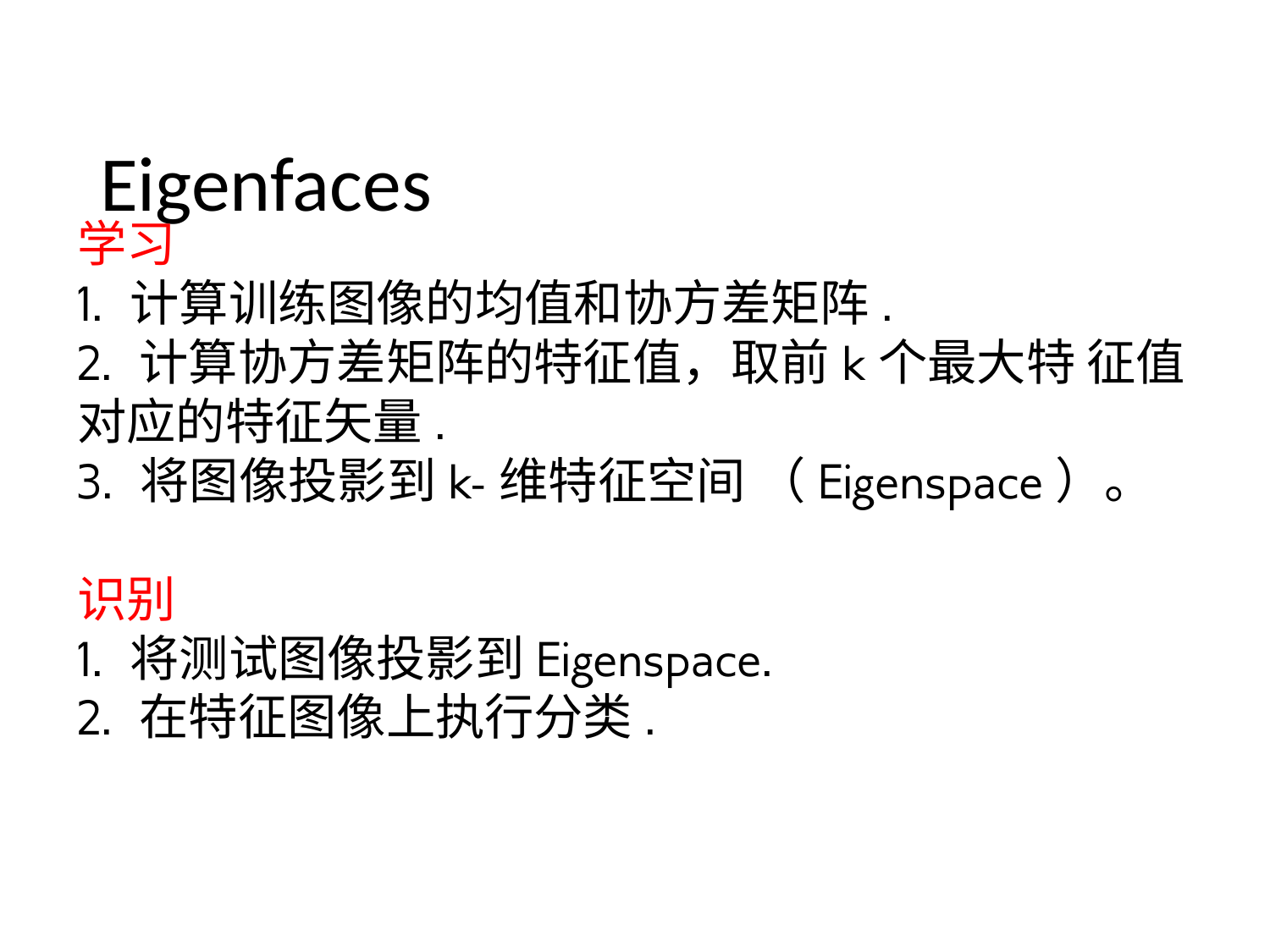

# Eigenfaces
学习
1. 计算训练图像的均值和协方差矩阵.
2. 计算协方差矩阵的特征值，取前k个最大特 征值对应的特征矢量.
3. 将图像投影到k-维特征空间 （Eigenspace）。

识别
1. 将测试图像投影到Eigenspace.
2. 在特征图像上执行分类.